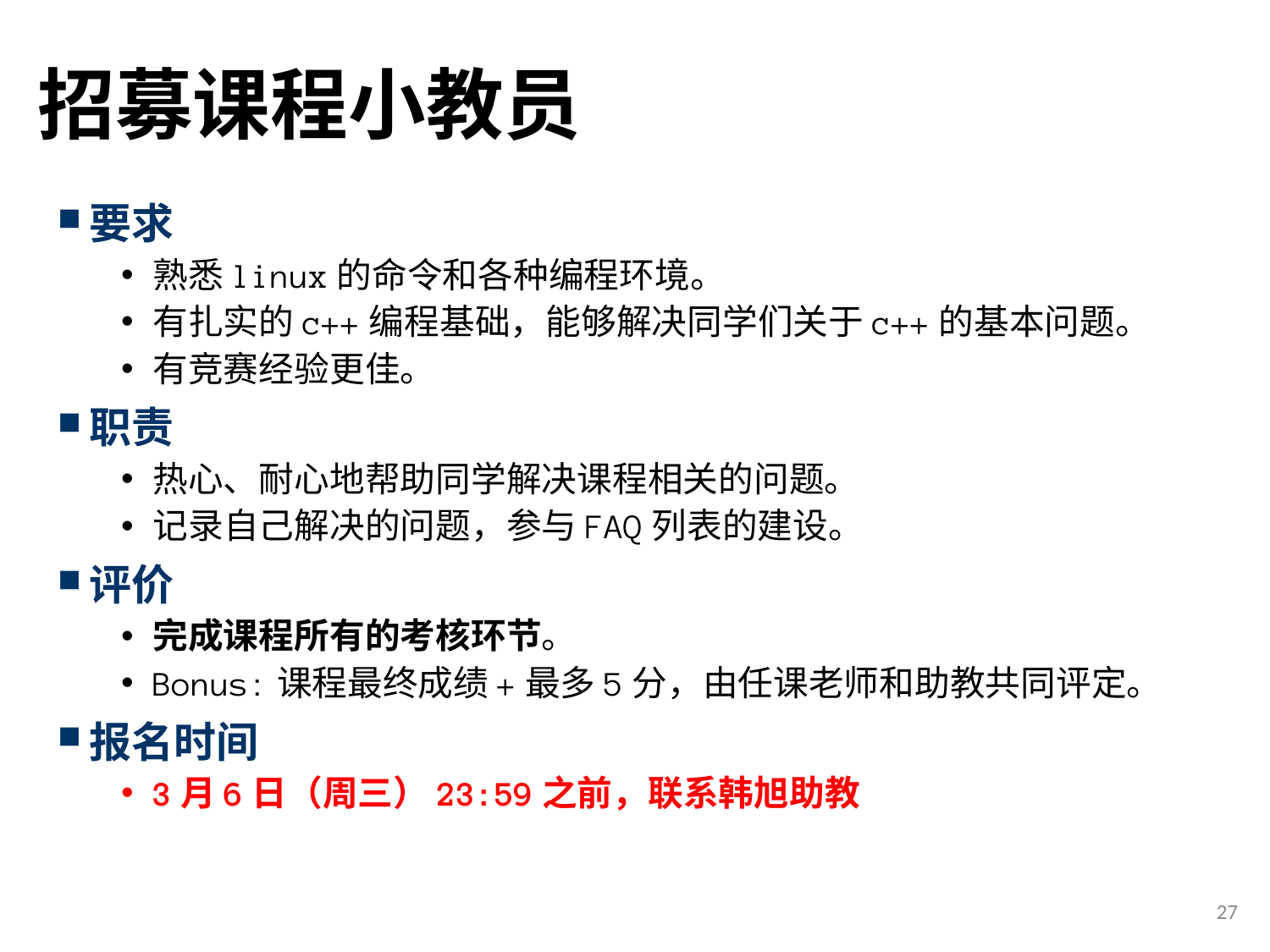

# 招募课程小教员
要求
熟悉linux的命令和各种编程环境。
有扎实的c++编程基础，能够解决同学们关于c++的基本问题。
有竞赛经验更佳。
职责
热心、耐心地帮助同学解决课程相关的问题。
记录自己解决的问题，参与FAQ列表的建设。
评价
完成课程所有的考核环节。
Bonus:课程最终成绩+最多5分，由任课老师和助教共同评定。
报名时间
3月6日（周三）23:59之前，联系韩旭助教

27